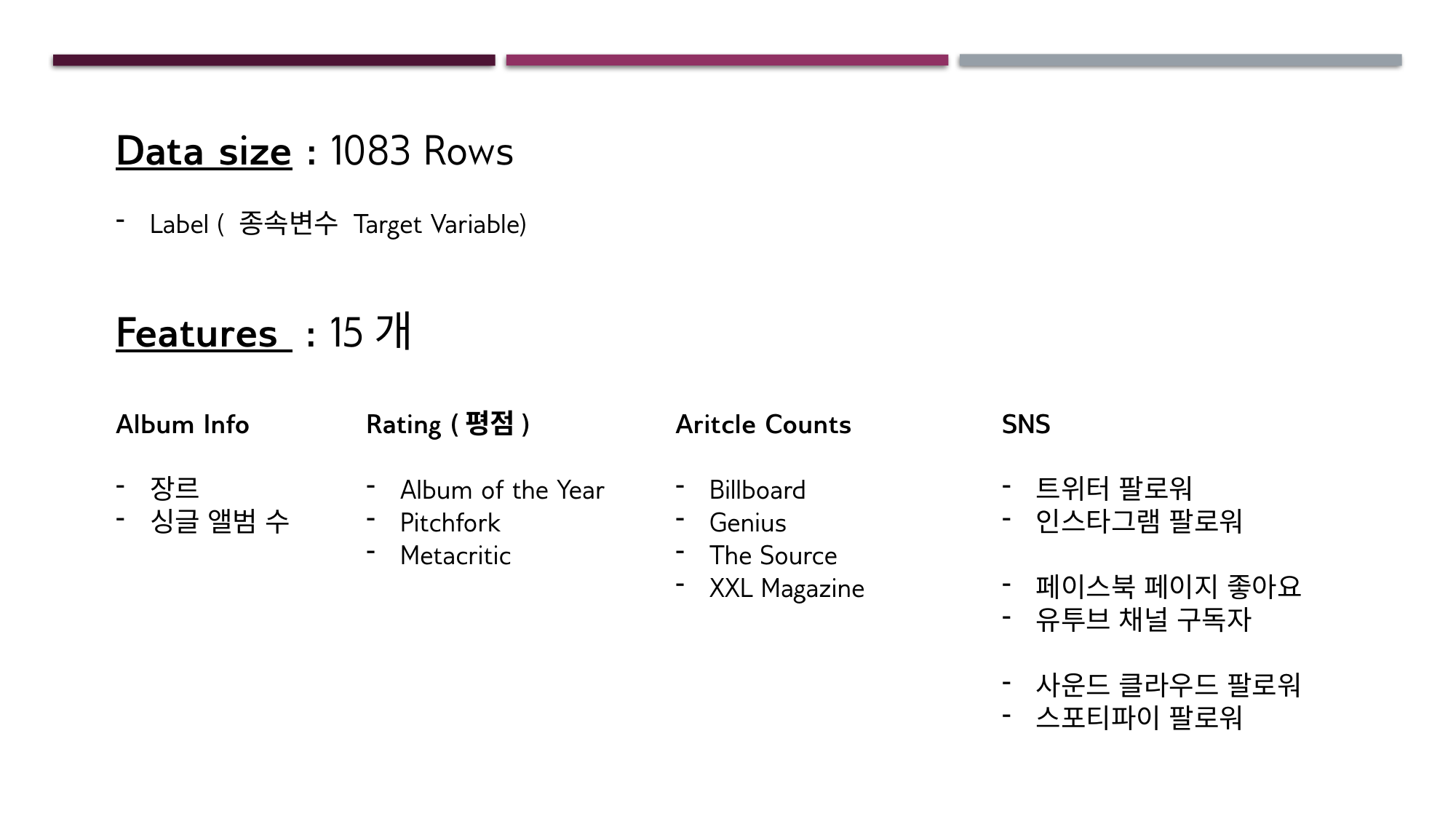

Data size : 1083 Rows

Label ( 종속변수 Target Variable)

Features  : 15개
Album Info

장르
싱글 앨범 수
Rating (평점)

Album of the Year
Pitchfork
Metacritic
SNS

트위터 팔로워
인스타그램 팔로워

페이스북 페이지 좋아요
유투브 채널 구독자

사운드 클라우드 팔로워
스포티파이 팔로워
Aritcle Counts

Billboard
Genius
The Source
XXL Magazine